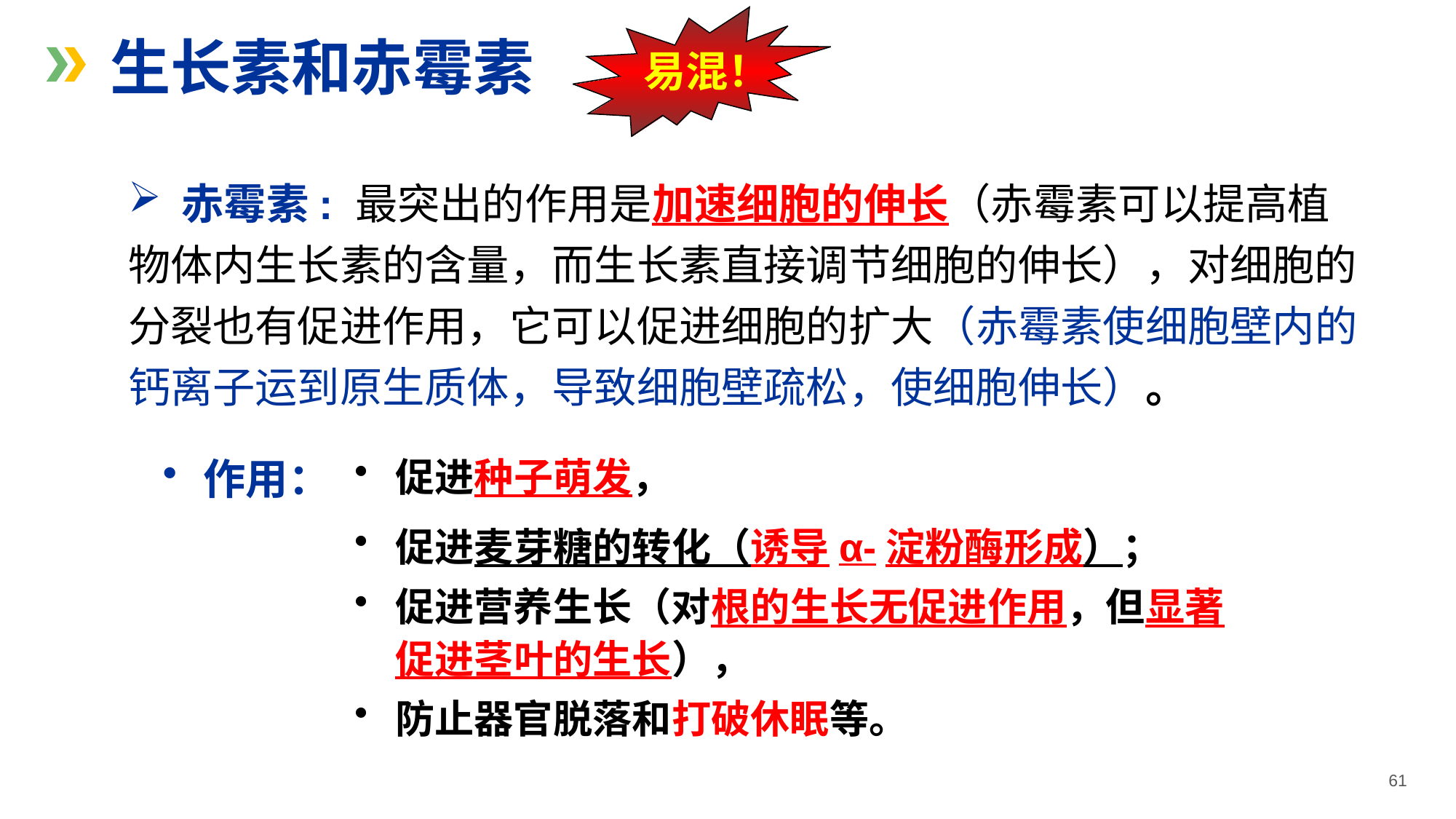

易混！
生长素和赤霉素
 赤霉素: 最突出的作用是加速细胞的伸长（赤霉素可以提高植物体内生长素的含量，而生长素直接调节细胞的伸长），对细胞的分裂也有促进作用，它可以促进细胞的扩大（赤霉素使细胞壁内的钙离子运到原生质体，导致细胞壁疏松，使细胞伸长）。
作用：
促进种子萌发，
促进麦芽糖的转化（诱导α-淀粉酶形成）；
促进营养生长（对根的生长无促进作用，但显著促进茎叶的生长），
防止器官脱落和打破休眠等。
61